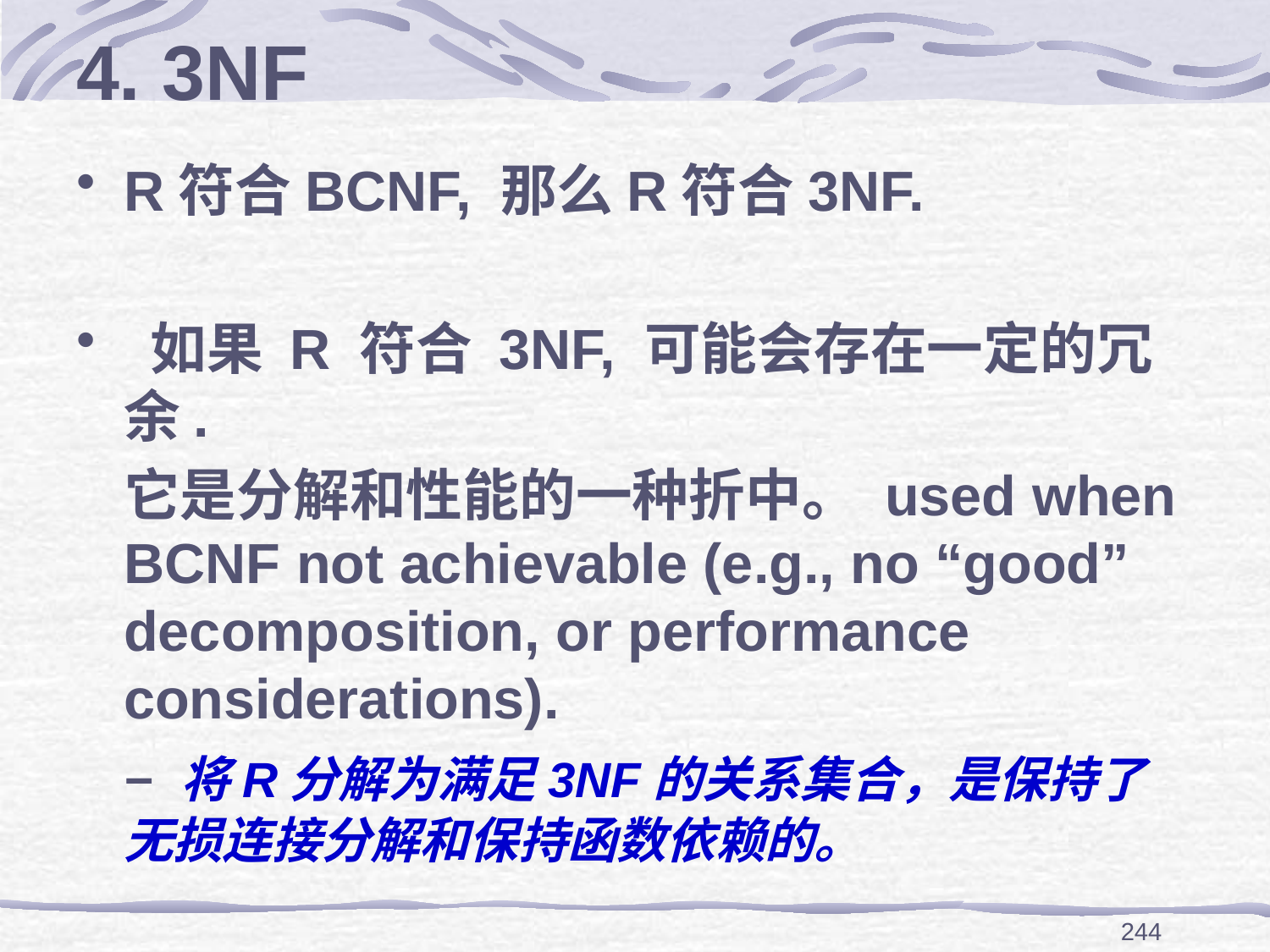

# 4. 3NF
R符合BCNF, 那么R符合3NF.

 如果 R 符合 3NF, 可能会存在一定的冗余.
	它是分解和性能的一种折中。 used when BCNF not achievable (e.g., no “good” decomposition, or performance considerations).
	– 将R分解为满足3NF的关系集合，是保持了无损连接分解和保持函数依赖的。

244